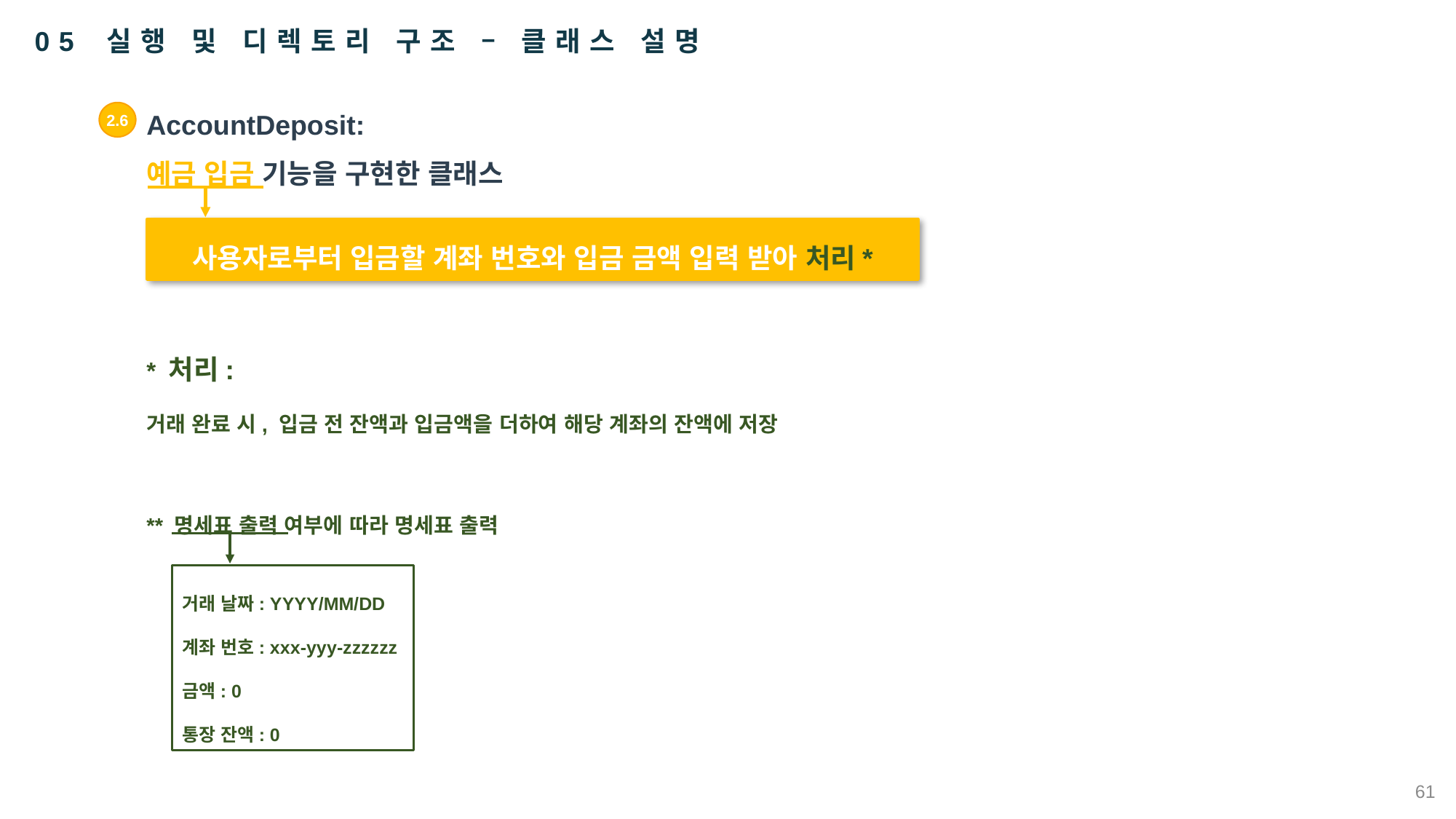

05 실행 및 디렉토리 구조 – 클래스 설명
AccountDeposit:
예금 입금 기능을 구현한 클래스
2.6
사용자로부터 입금할 계좌 번호와 입금 금액 입력 받아 처리*
* 처리:
거래 완료 시, 입금 전 잔액과 입금액을 더하여 해당 계좌의 잔액에 저장

** 명세표 출력 여부에 따라 명세표 출력
거래 날짜: YYYY/MM/DD
계좌 번호: xxx-yyy-zzzzzz
금액: 0
통장 잔액: 0
61